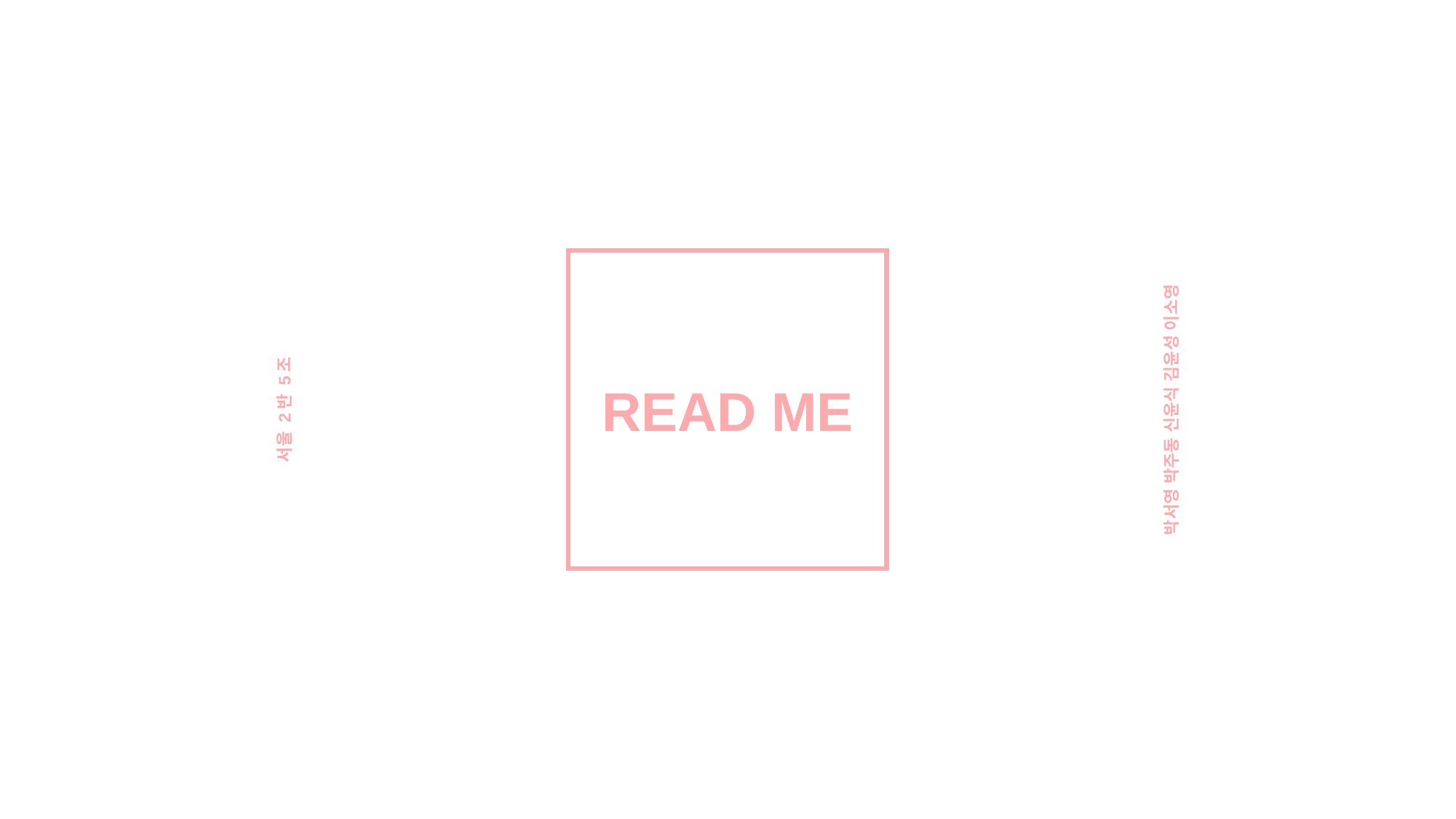

READ ME
서울 2반 5조
박서영 박주동 신윤식 김윤성 이소영